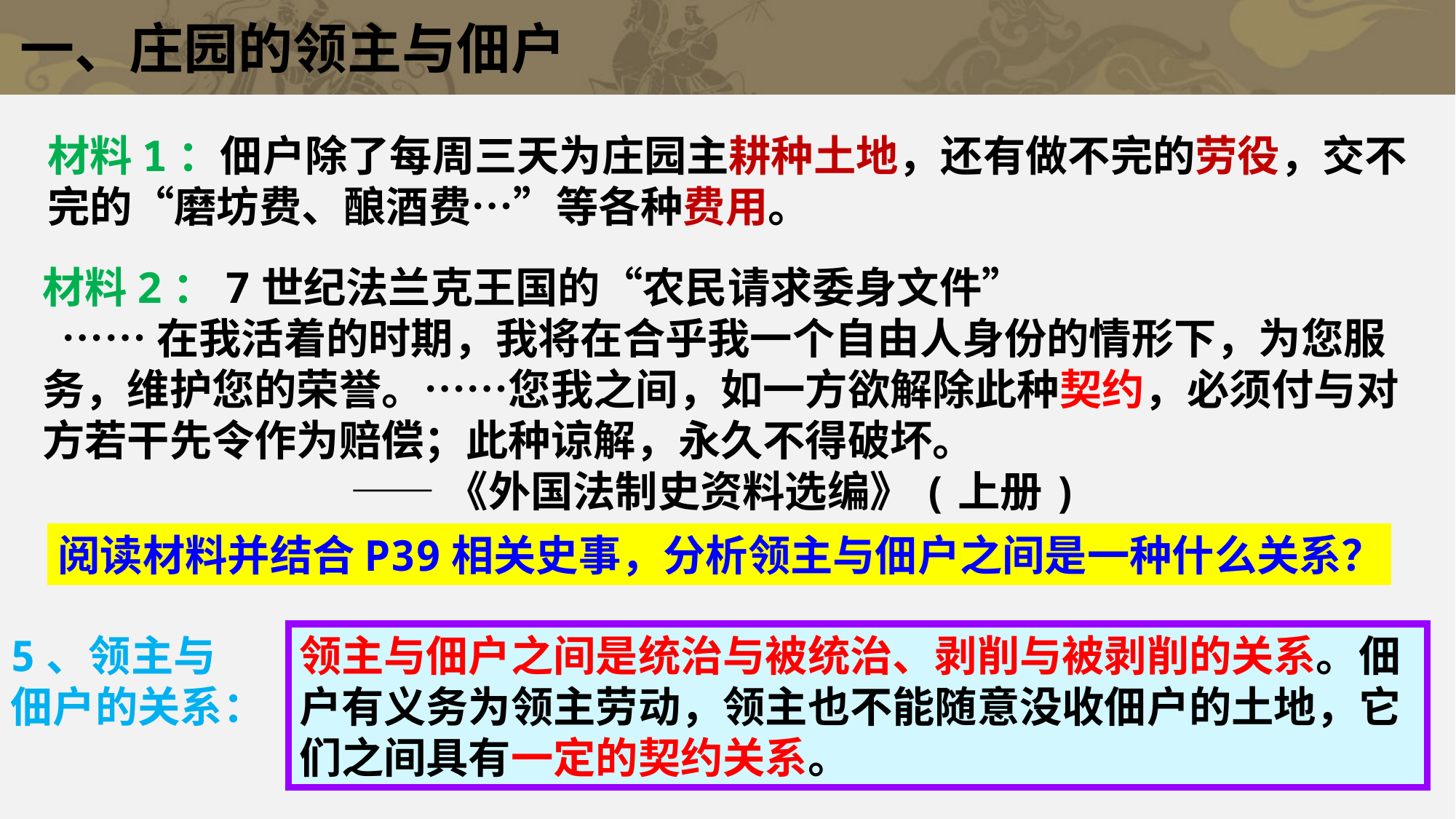

一、庄园的领主与佃户
材料1：佃户除了每周三天为庄园主耕种土地，还有做不完的劳役，交不完的“磨坊费、酿酒费…”等各种费用。
材料2：7世纪法兰克王国的“农民请求委身文件”
  ……在我活着的时期，我将在合乎我一个自由人身份的情形下，为您服务，维护您的荣誉。……您我之间，如一方欲解除此种契约，必须付与对方若干先令作为赔偿；此种谅解，永久不得破坏。
                                ——《外国法制史资料选编》(上册)
阅读材料并结合P39相关史事，分析领主与佃户之间是一种什么关系？
5、领主与佃户的关系：
领主与佃户之间是统治与被统治、剥削与被剥削的关系。佃户有义务为领主劳动，领主也不能随意没收佃户的土地，它们之间具有一定的契约关系。